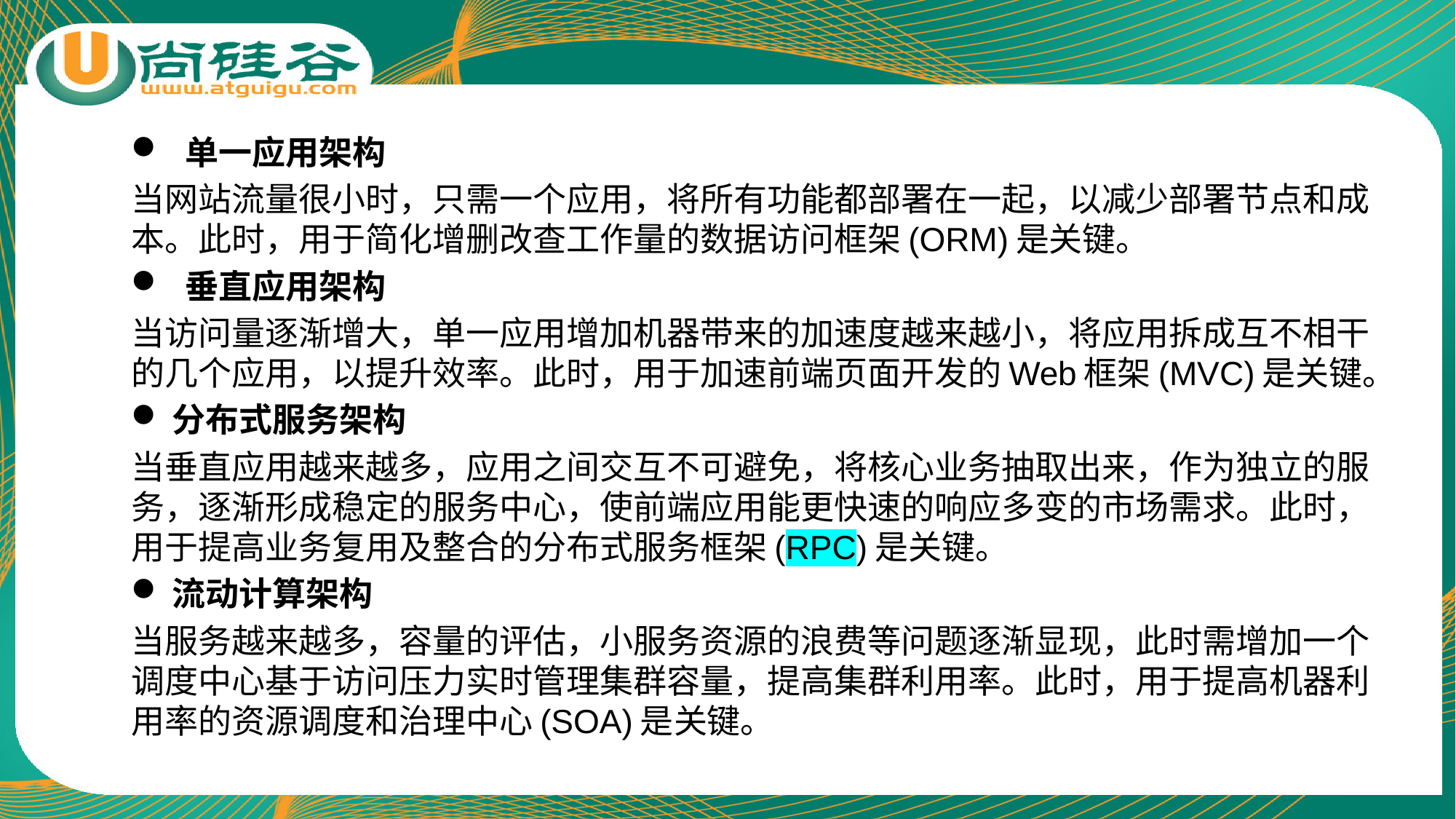

单一应用架构
当网站流量很小时，只需一个应用，将所有功能都部署在一起，以减少部署节点和成本。此时，用于简化增删改查工作量的数据访问框架(ORM)是关键。
垂直应用架构
当访问量逐渐增大，单一应用增加机器带来的加速度越来越小，将应用拆成互不相干的几个应用，以提升效率。此时，用于加速前端页面开发的Web框架(MVC)是关键。
分布式服务架构
当垂直应用越来越多，应用之间交互不可避免，将核心业务抽取出来，作为独立的服务，逐渐形成稳定的服务中心，使前端应用能更快速的响应多变的市场需求。此时，用于提高业务复用及整合的分布式服务框架(RPC)是关键。
流动计算架构
当服务越来越多，容量的评估，小服务资源的浪费等问题逐渐显现，此时需增加一个调度中心基于访问压力实时管理集群容量，提高集群利用率。此时，用于提高机器利用率的资源调度和治理中心(SOA)是关键。